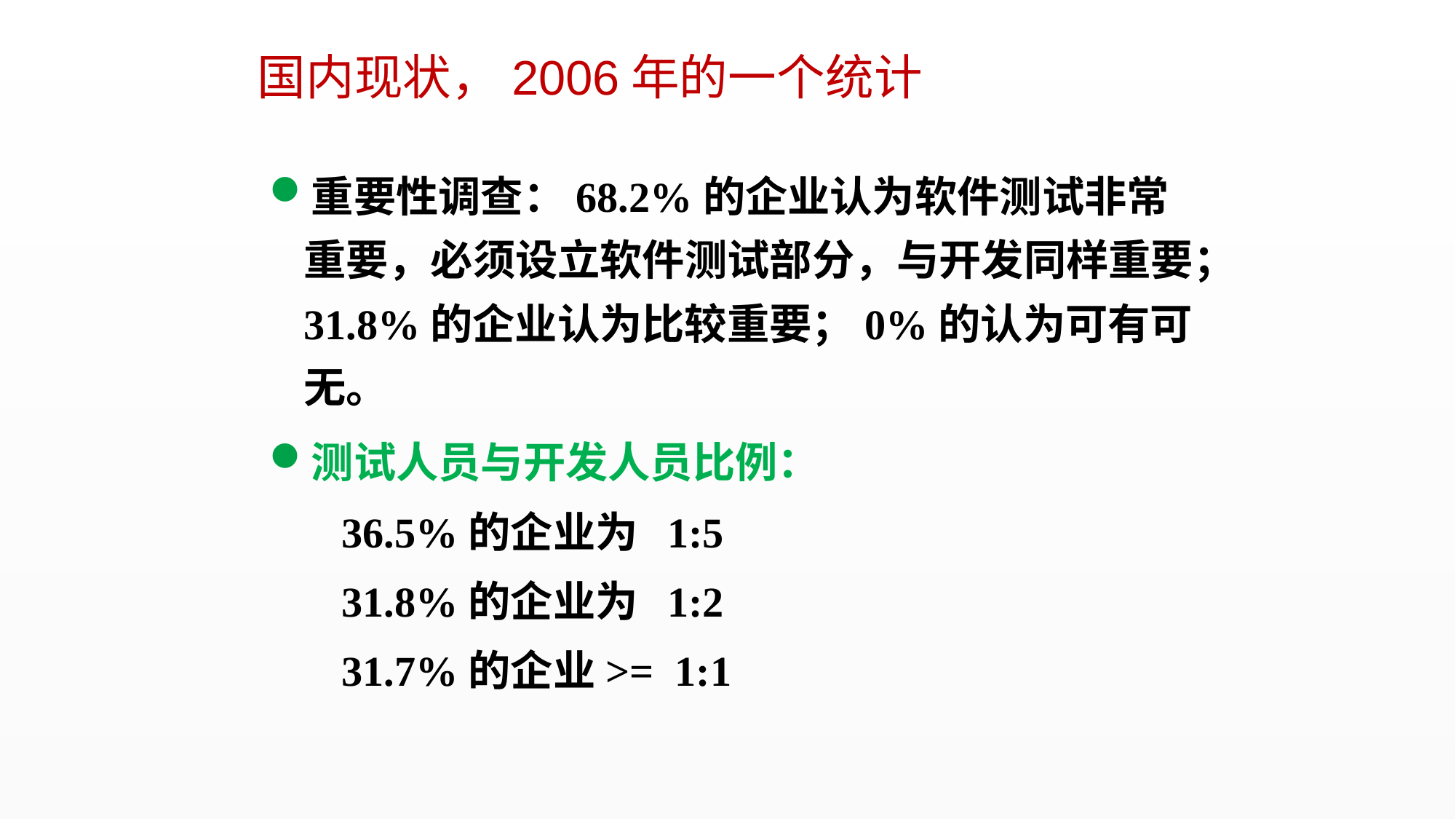

国内现状，2006年的一个统计
重要性调查：68.2%的企业认为软件测试非常重要，必须设立软件测试部分，与开发同样重要；31.8%的企业认为比较重要；0%的认为可有可无。
测试人员与开发人员比例：
    36.5%的企业为  1:5
    31.8%的企业为  1:2
    31.7%的企业>=  1:1